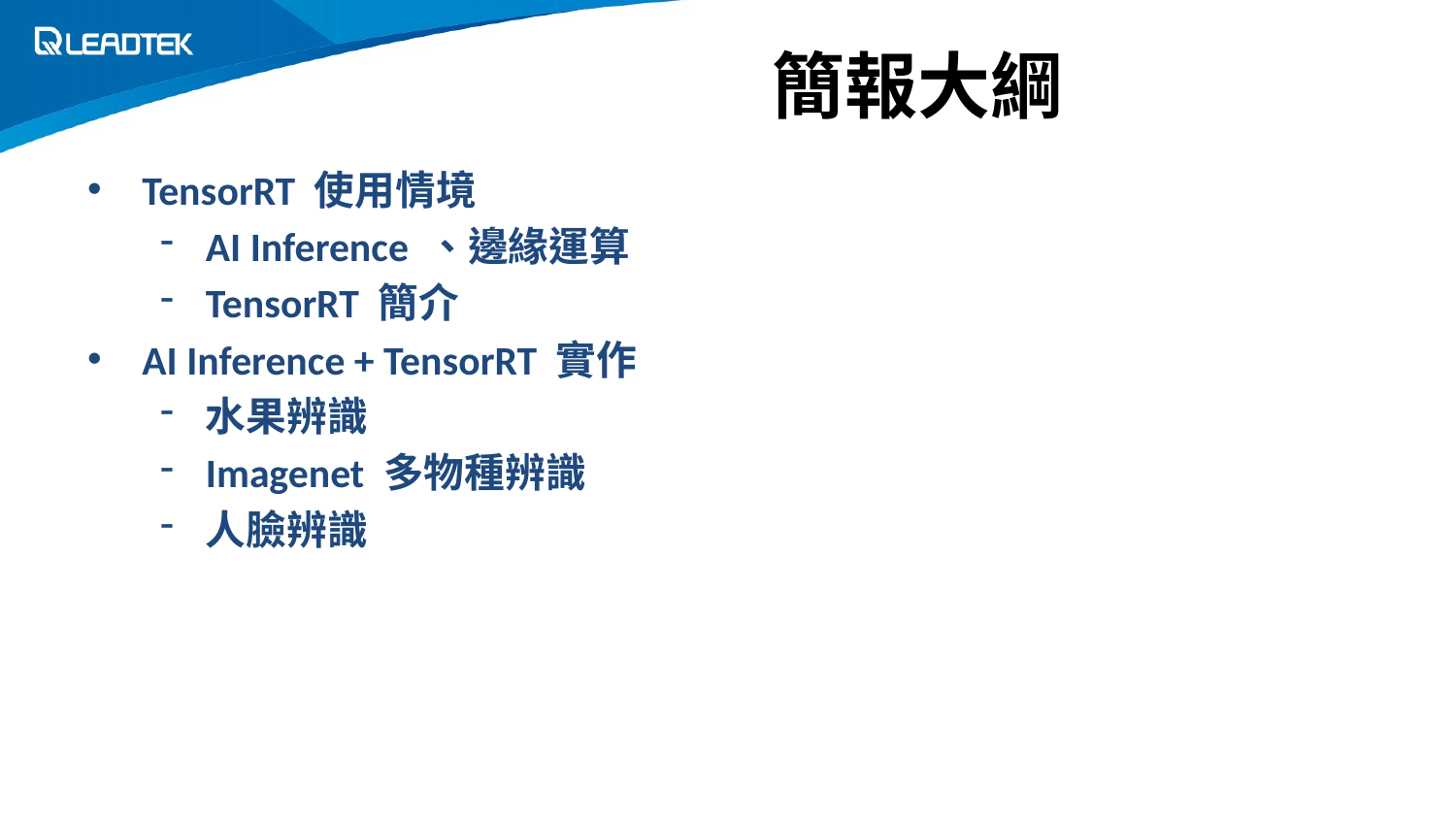

# 簡報大綱
TensorRT 使用情境
AI Inference 、邊緣運算
TensorRT 簡介
AI Inference + TensorRT 實作
水果辨識
Imagenet 多物種辨識
人臉辨識